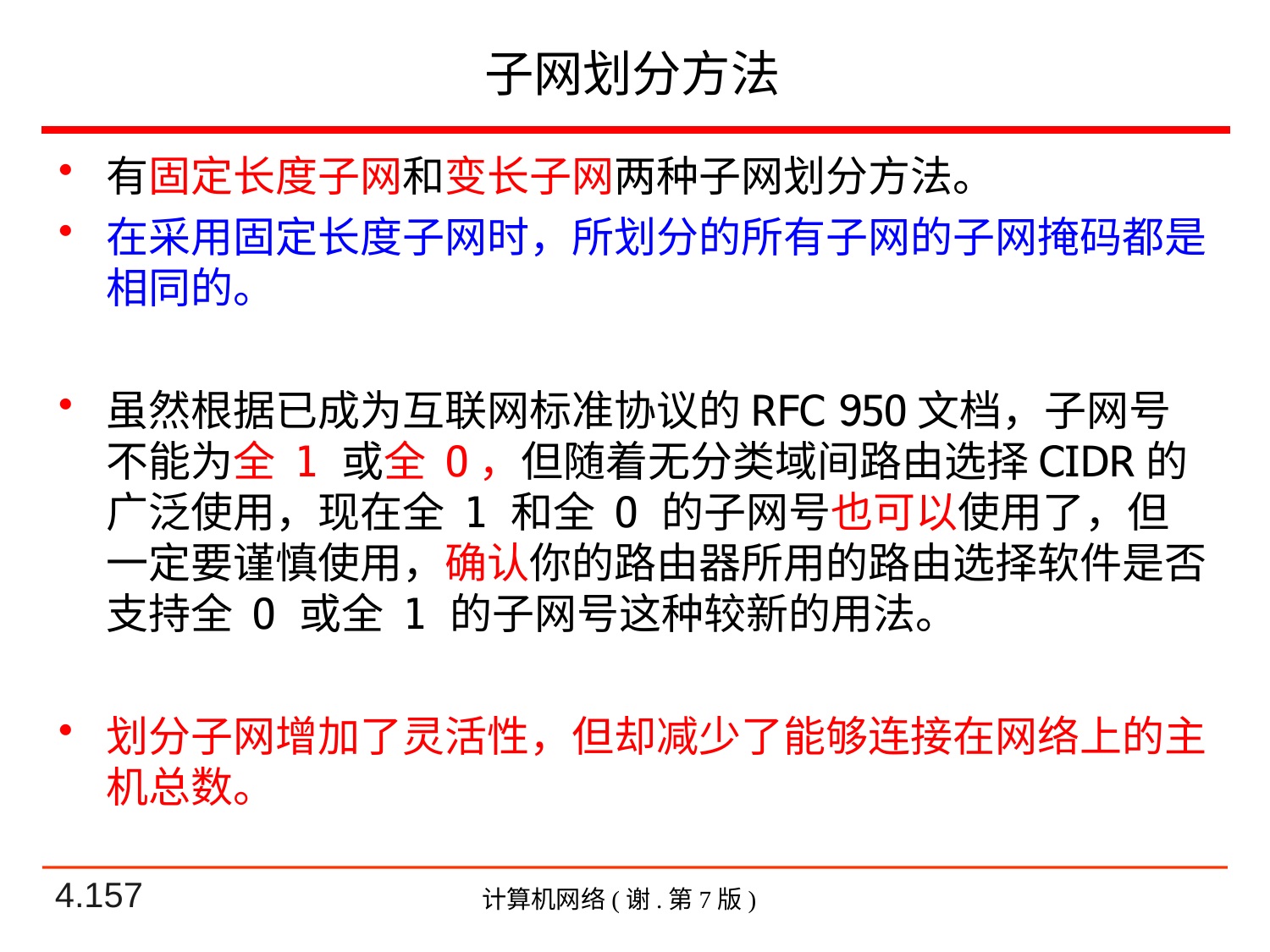

# 子网划分方法
有固定长度子网和变长子网两种子网划分方法。
在采用固定长度子网时，所划分的所有子网的子网掩码都是相同的。

虽然根据已成为互联网标准协议的RFC 950文档，子网号不能为全 1 或全 0，但随着无分类域间路由选择CIDR的广泛使用，现在全 1 和全 0 的子网号也可以使用了，但一定要谨慎使用，确认你的路由器所用的路由选择软件是否支持全 0 或全 1 的子网号这种较新的用法。

划分子网增加了灵活性，但却减少了能够连接在网络上的主机总数。